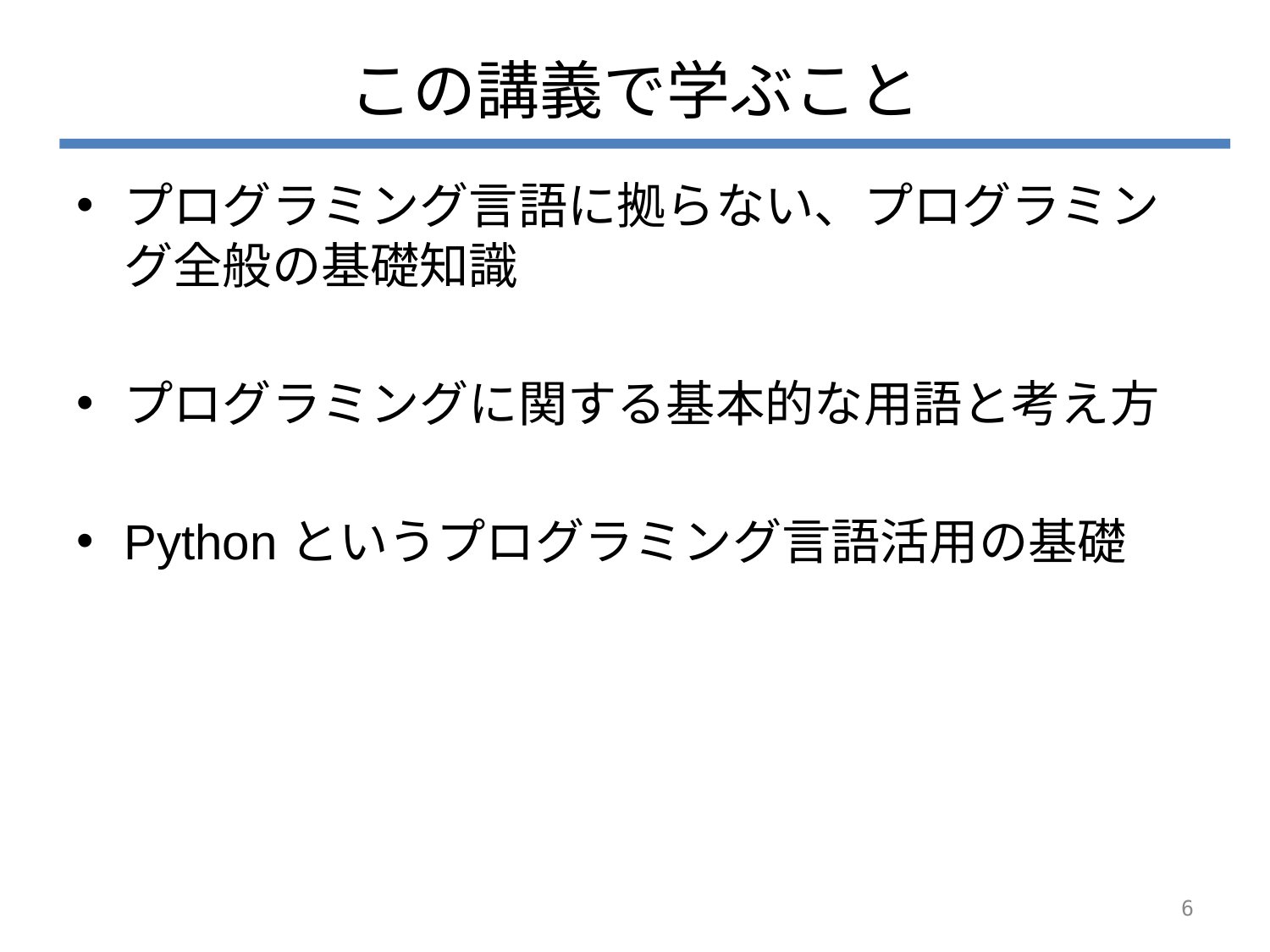

# この講義で学ぶこと
プログラミング言語に拠らない、プログラミング全般の基礎知識

プログラミングに関する基本的な用語と考え方

Pythonというプログラミング言語活用の基礎
6